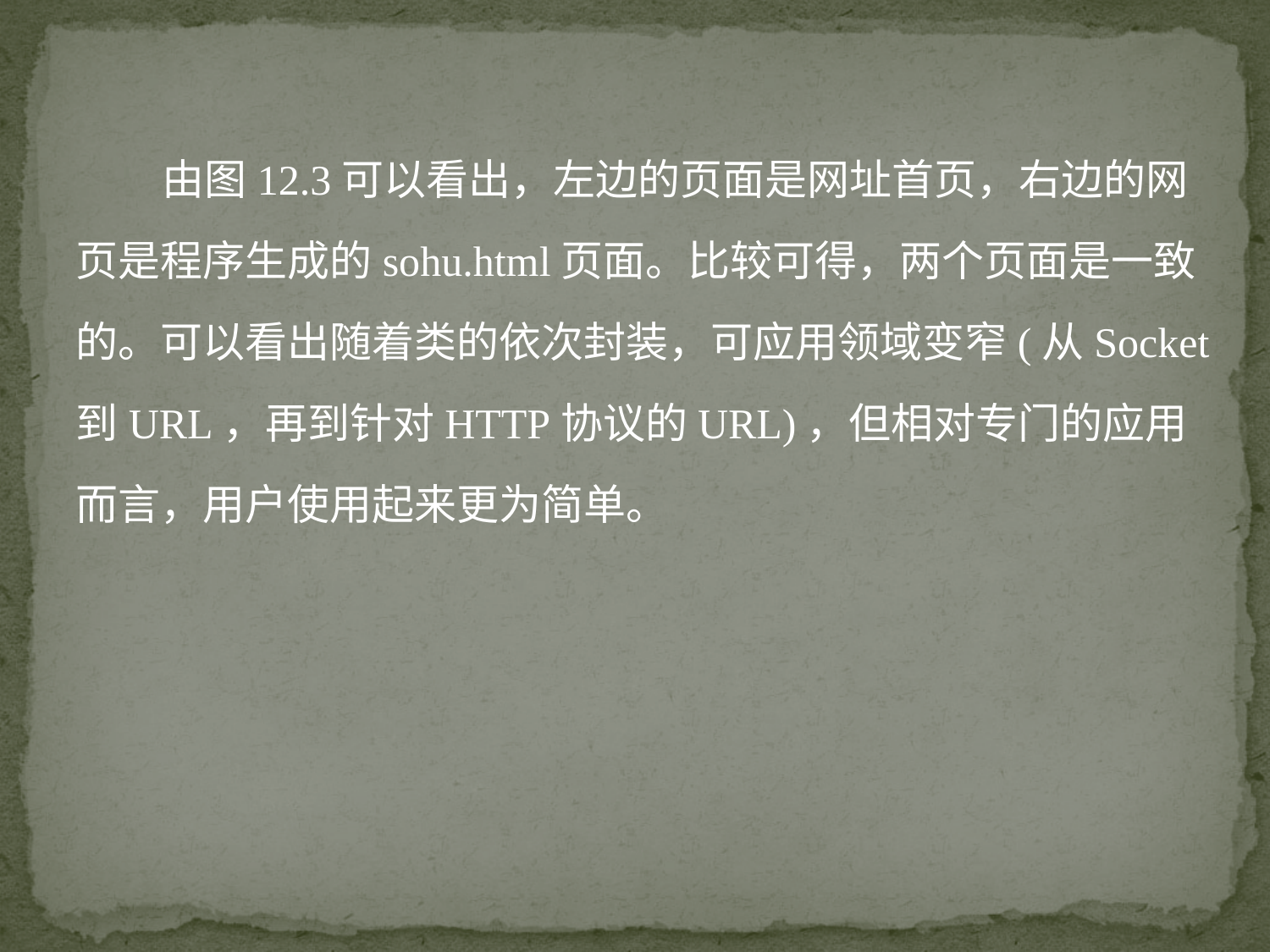

由图12.3可以看出，左边的页面是网址首页，右边的网页是程序生成的sohu.html页面。比较可得，两个页面是一致的。可以看出随着类的依次封装，可应用领域变窄(从Socket到URL，再到针对HTTP协议的URL)，但相对专门的应用而言，用户使用起来更为简单。